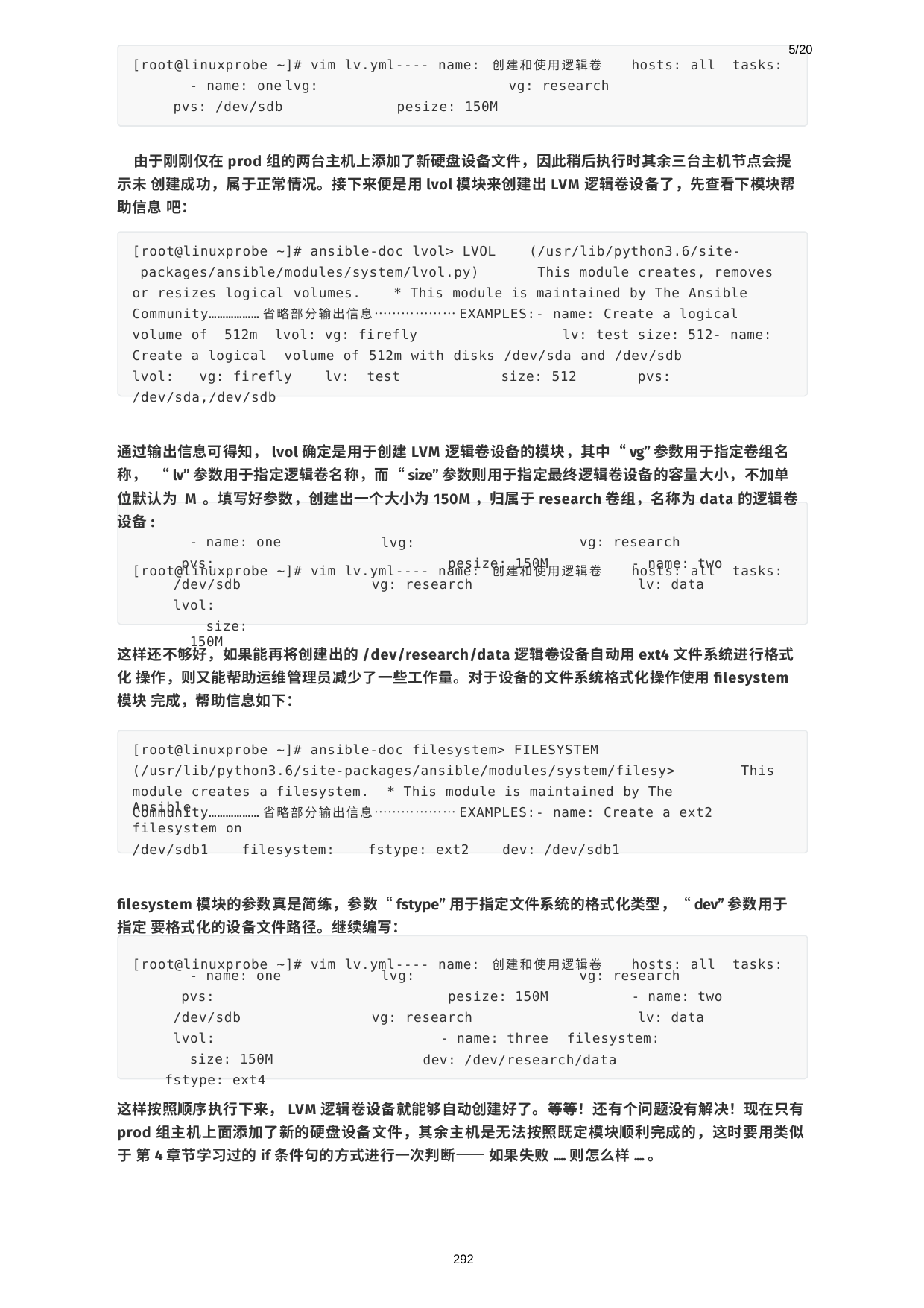

5/20
[root@linuxprobe ~]# vim lv.yml---- name: 创建和使用逻辑卷	hosts: all	tasks:
- name: one	lvg:		vg: research  pvs: /dev/sdb		pesize: 150M

由于刚刚仅在prod组的两台主机上添加了新硬盘设备文件，因此稍后执行时其余三台主机节点会提示未 创建成功，属于正常情况。接下来便是用lvol模块来创建出LVM逻辑卷设备了，先查看下模块帮助信息 吧：

[root@linuxprobe ~]# ansible-doc lvol> LVOL  packages/ansible/modules/system/lvol.py)
(/usr/lib/python3.6/site-  This module creates, removes
or resizes logical volumes.	* This module is maintained by The Ansible  Community………………省略部分输出信息………………EXAMPLES:- name: Create a logical volume of  512m	lvol:	vg: firefly		lv: test	size: 512- name: Create a logical  volume of 512m with disks /dev/sda and /dev/sdb	lvol:	vg: firefly	lv:  test		size: 512	pvs: /dev/sda,/dev/sdb

通过输出信息可得知，lvol确定是用于创建LVM逻辑卷设备的模块，其中“vg”参数用于指定卷组名称，  “lv”参数用于指定逻辑卷名称，而“size”参数则用于指定最终逻辑卷设备的容量大小，不加单位默认为 M。填写好参数，创建出一个大小为150M，归属于research卷组，名称为data的逻辑卷设备:

[root@linuxprobe ~]# vim lv.yml---- name: 创建和使用逻辑卷	hosts: all	tasks:

- name: one  pvs: /dev/sdb
lvol:
size: 150M
vg: research
- name: two  lv: data
lvg:
pesize: 150M  vg: research
这样还不够好，如果能再将创建出的/dev/research/data逻辑卷设备自动用ext4文件系统进行格式化 操作，则又能帮助运维管理员减少了一些工作量。对于设备的文件系统格式化操作使用filesystem模块 完成，帮助信息如下：

[root@linuxprobe ~]# ansible-doc filesystem> FILESYSTEM  (/usr/lib/python3.6/site-packages/ansible/modules/system/filesy>
module creates a filesystem.	* This module is maintained by The Ansible
This
Community………………省略部分输出信息………………EXAMPLES:- name: Create a ext2 filesystem on
/dev/sdb1	filesystem:	fstype: ext2	dev: /dev/sdb1

filesystem模块的参数真是简练，参数“fstype”用于指定文件系统的格式化类型，“dev”参数用于指定 要格式化的设备文件路径。继续编写：

[root@linuxprobe ~]# vim lv.yml---- name: 创建和使用逻辑卷	hosts: all	tasks:

- name: one  pvs: /dev/sdb
lvol:
size: 150M  fstype: ext4
vg: research
- name: two  lv: data
filesystem:
lvg:
pesize: 150M  vg: research
- name: three
dev: /dev/research/data
这样按照顺序执行下来，LVM逻辑卷设备就能够自动创建好了。等等！还有个问题没有解决！现在只有 prod组主机上面添加了新的硬盘设备文件，其余主机是无法按照既定模块顺利完成的，这时要用类似于 第4章节学习过的if条件句的方式进行一次判断——如果失败.....则怎么样....。
292